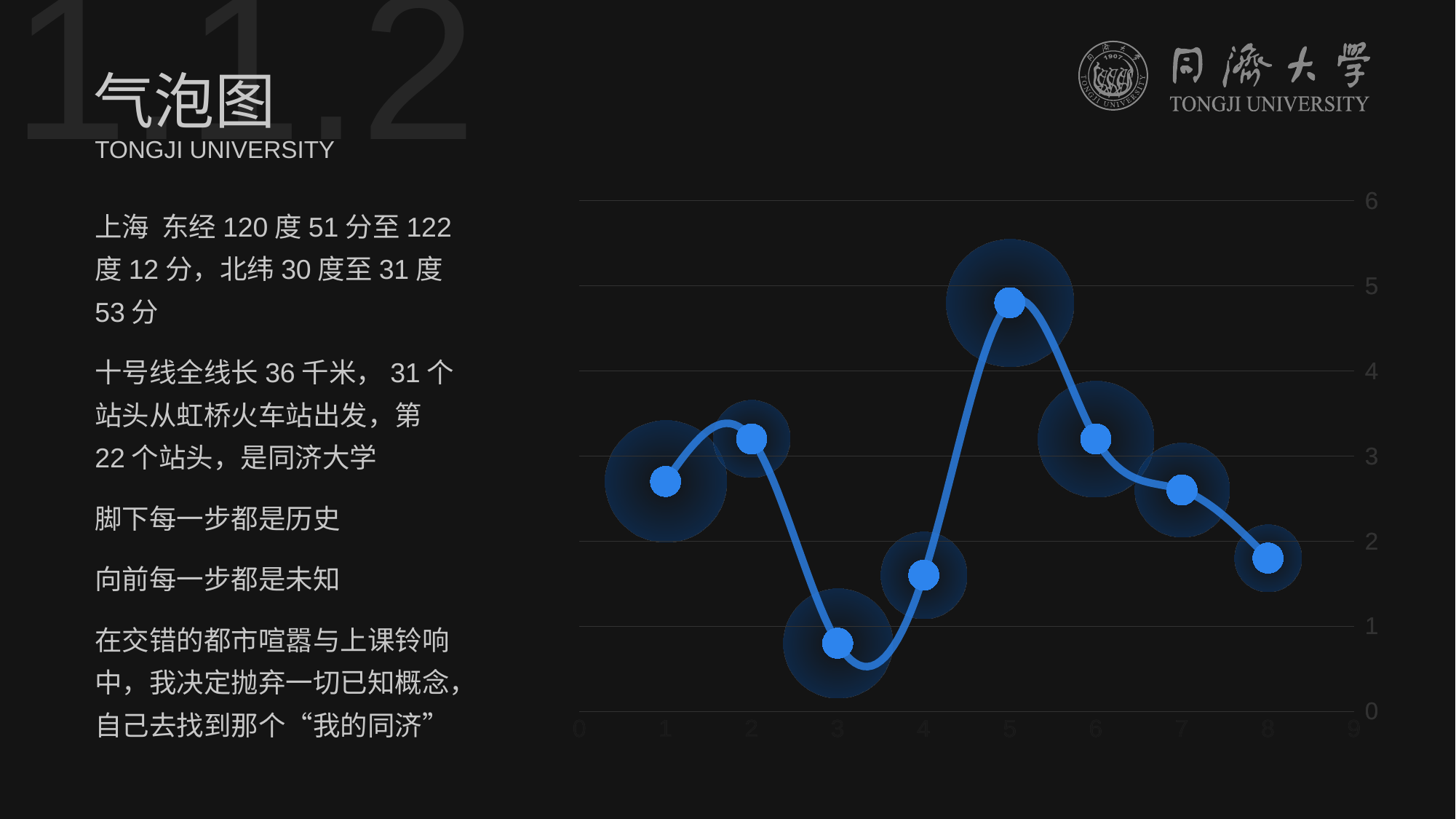

1.1.2
气泡图
TONGJI UNIVERSITY

### Chart

| Category | Y  |
|---|---|

### Chart

| Category | Y  |
|---|---|
上海  东经120度51分至122度12分，北纬30度至31度53分
十号线全线长36千米，31个站头从虹桥火车站出发，第22个站头，是同济大学
脚下每一步都是历史
向前每一步都是未知
在交错的都市喧嚣与上课铃响中，我决定抛弃一切已知概念，自己去找到那个“我的同济”